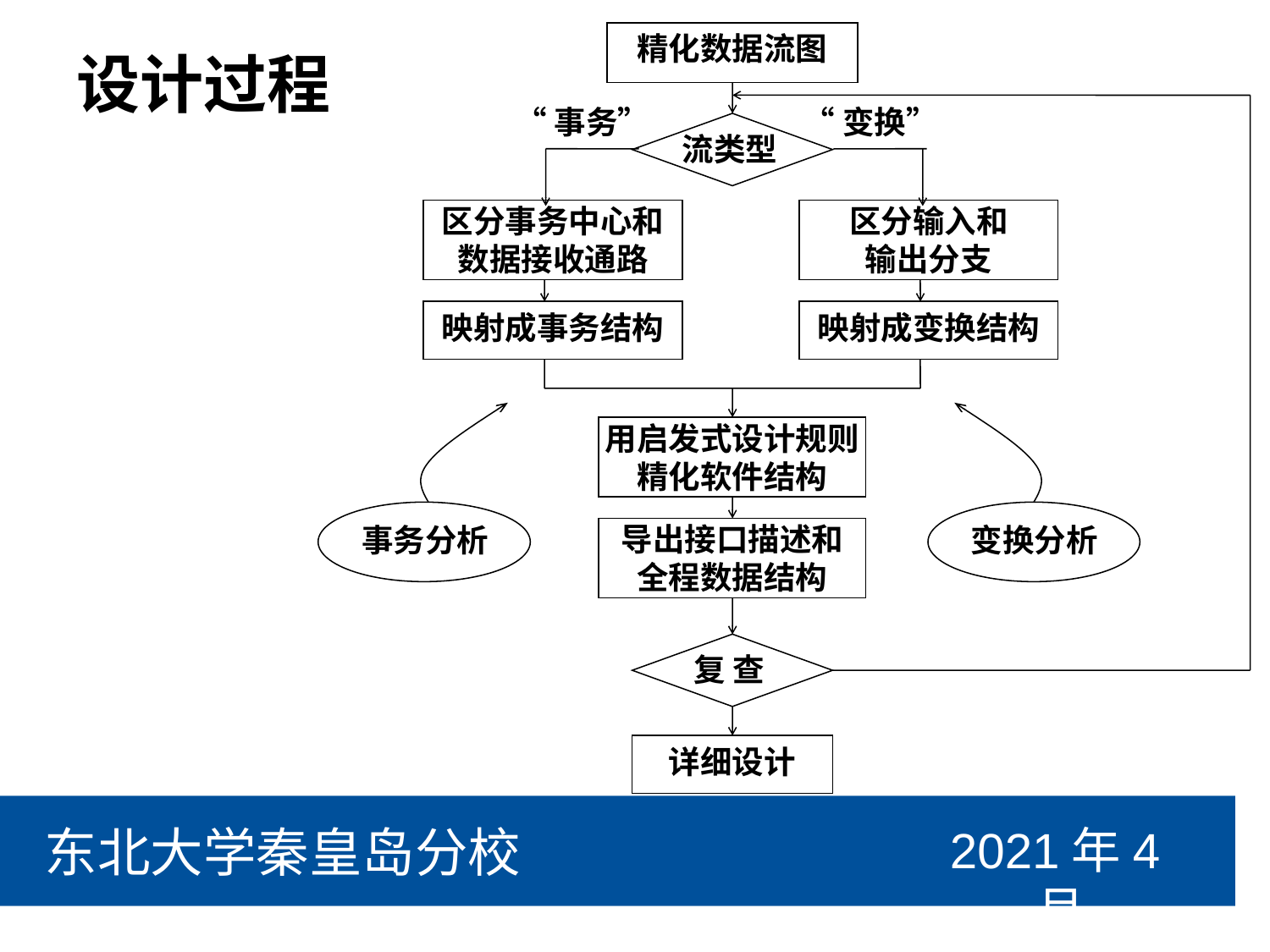

精化数据流图

“变换”
“事务”

流类型
区分事务中心和数据接收通路
区分输入和
输出分支

映射成事务结构
映射成变换结构

事务分析

变换分析
用启发式设计规则精化软件结构

导出接口描述和
全程数据结构

复 查

详细设计
# 设计过程